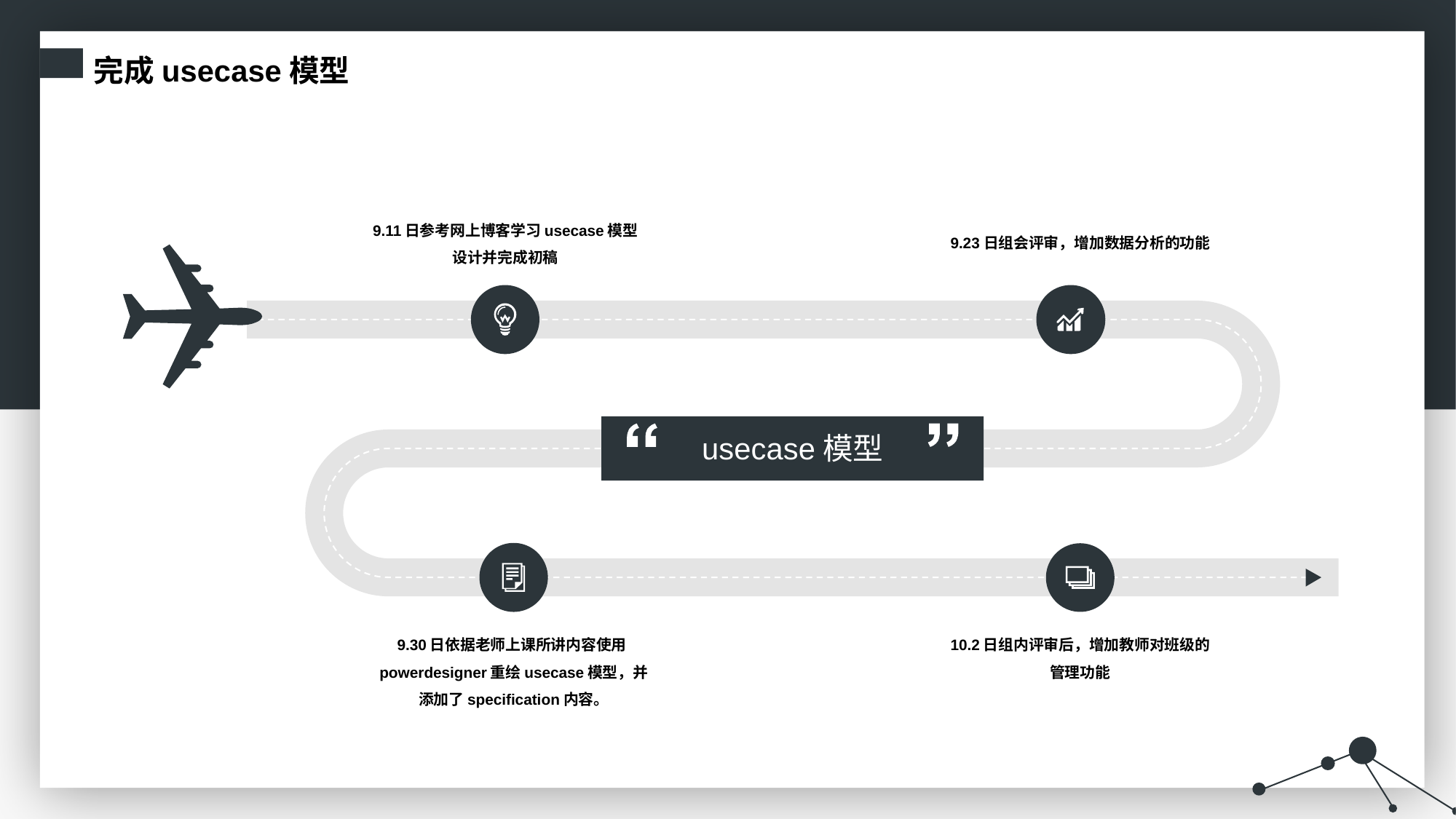

完成usecase模型

9.11日参考网上博客学习usecase模型设计并完成初稿

9.23日组会评审，增加数据分析的功能

usecase模型

9.30日依据老师上课所讲内容使用powerdesigner重绘usecase模型，并添加了specification内容。

10.2日组内评审后，增加教师对班级的管理功能